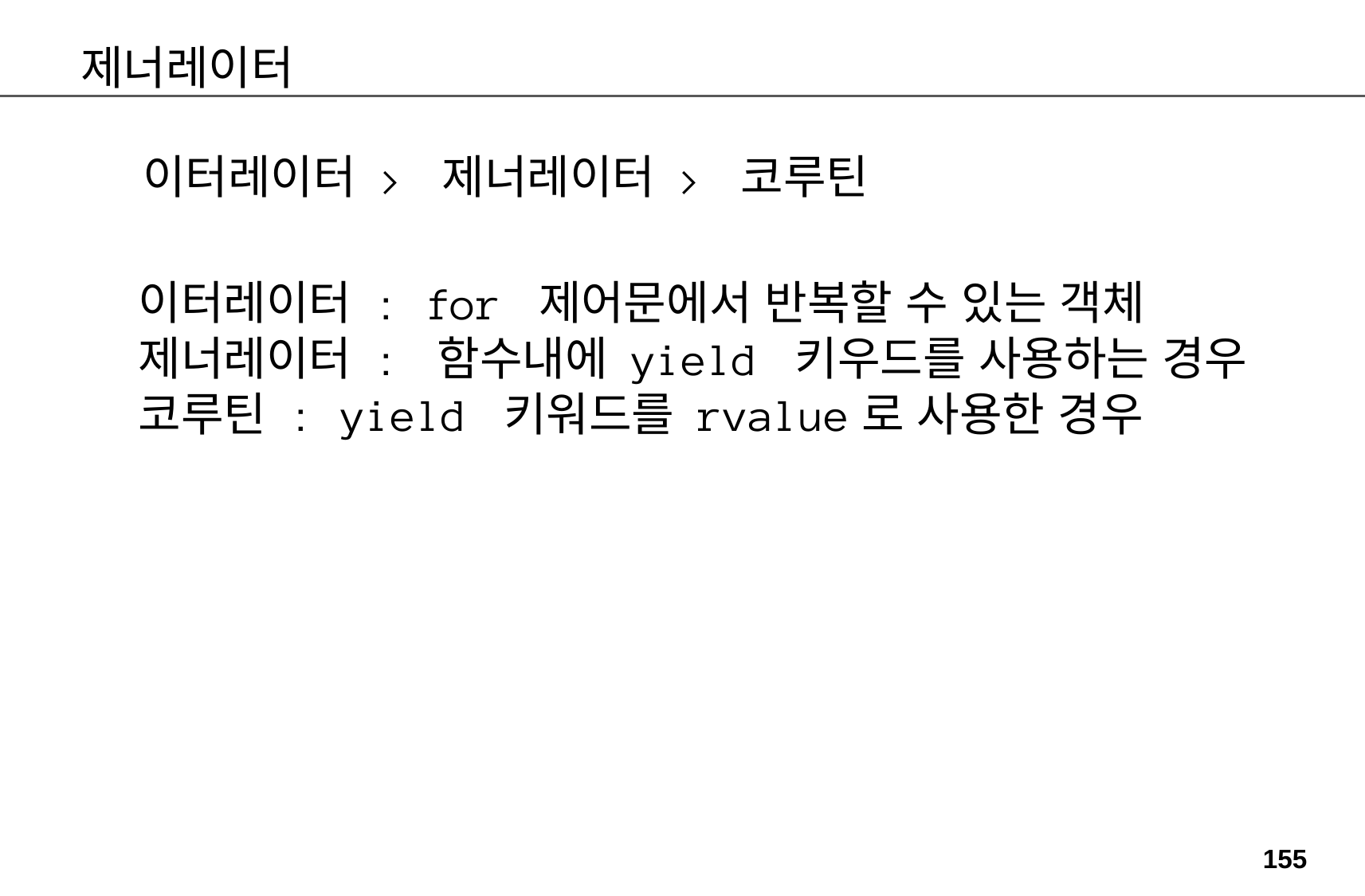

제너레이터
이터레이터 > 제너레이터 > 코루틴
이터레이터 : for 제어문에서 반복할 수 있는 객체
제너레이터 : 함수내에 yield 키우드를 사용하는 경우
코루틴 : yield 키워드를 rvalue로 사용한 경우